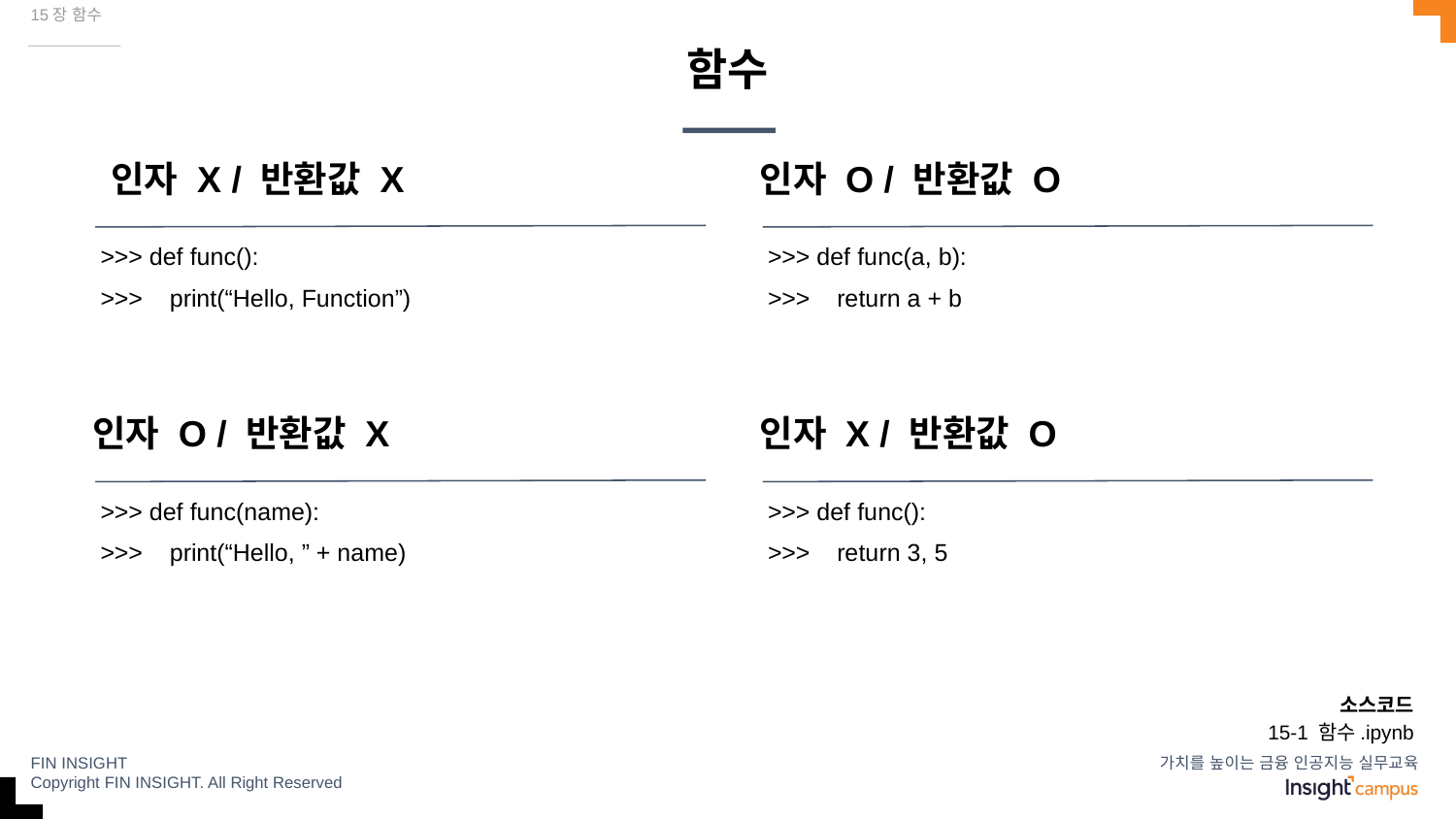

15장 함수
# 함수
 인자 X / 반환값 X
인자 O / 반환값 O
>>> def func():
>>>    print(“Hello, Function”)
>>> def func(a, b):
>>>    return a + b

인자 O / 반환값 X
인자 X / 반환값 O
>>> def func(name):
>>>    print(“Hello, ” + name)
>>> def func():
>>>    return 3, 5

소스코드
15-1 함수.ipynb